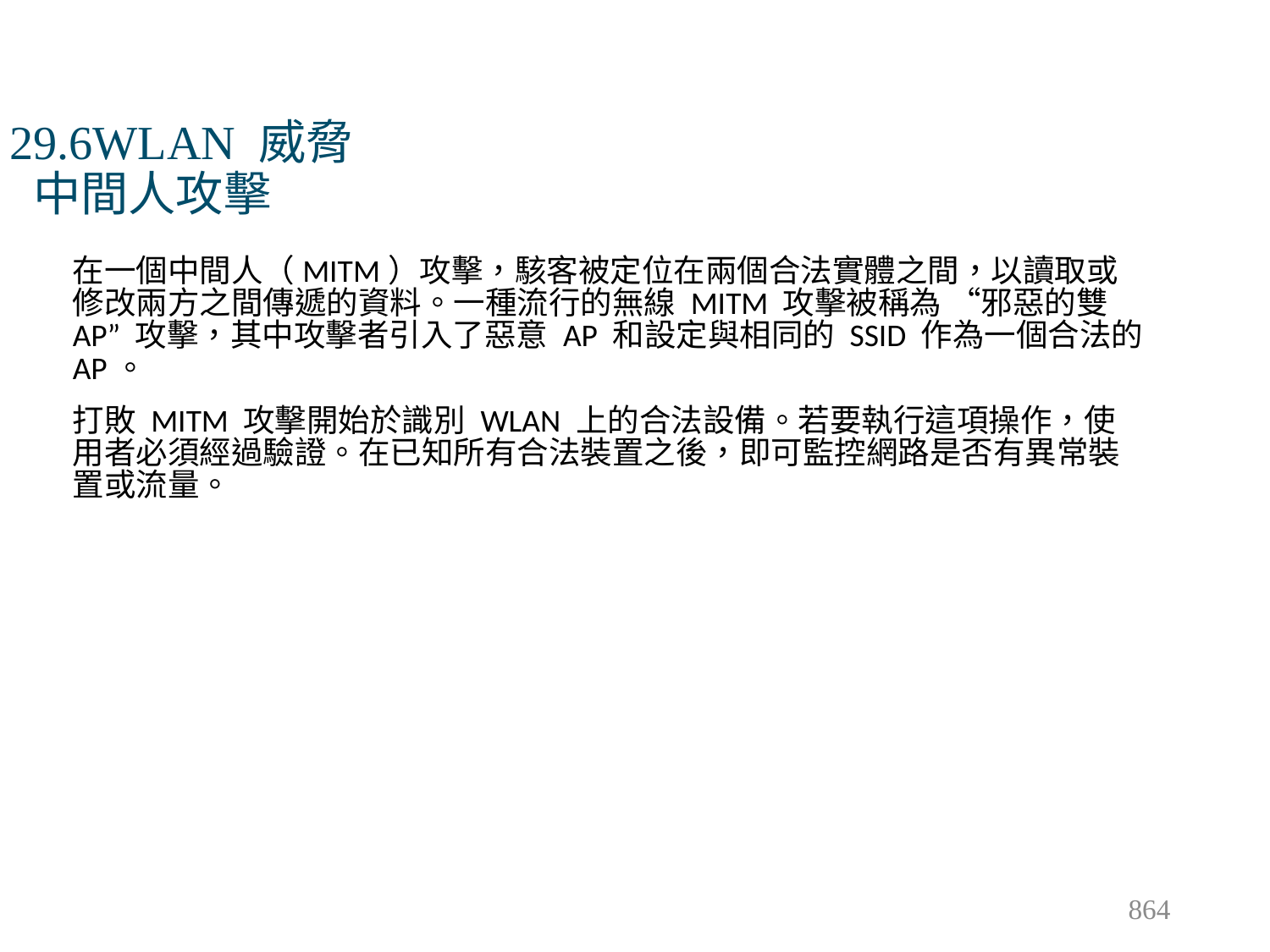

# 29.6WLAN 威脅 中間人攻擊
在一個中間人（MITM）攻擊，駭客被定位在兩個合法實體之間，以讀取或修改兩方之間傳遞的資料。一種流行的無線 MITM 攻擊被稱為 “邪惡的雙 AP” 攻擊，其中攻擊者引入了惡意 AP 和設定與相同的 SSID 作為一個合法的 AP。
打敗 MITM 攻擊開始於識別 WLAN 上的合法設備。若要執行這項操作，使用者必須經過驗證。在已知所有合法裝置之後，即可監控網路是否有異常裝置或流量。

864